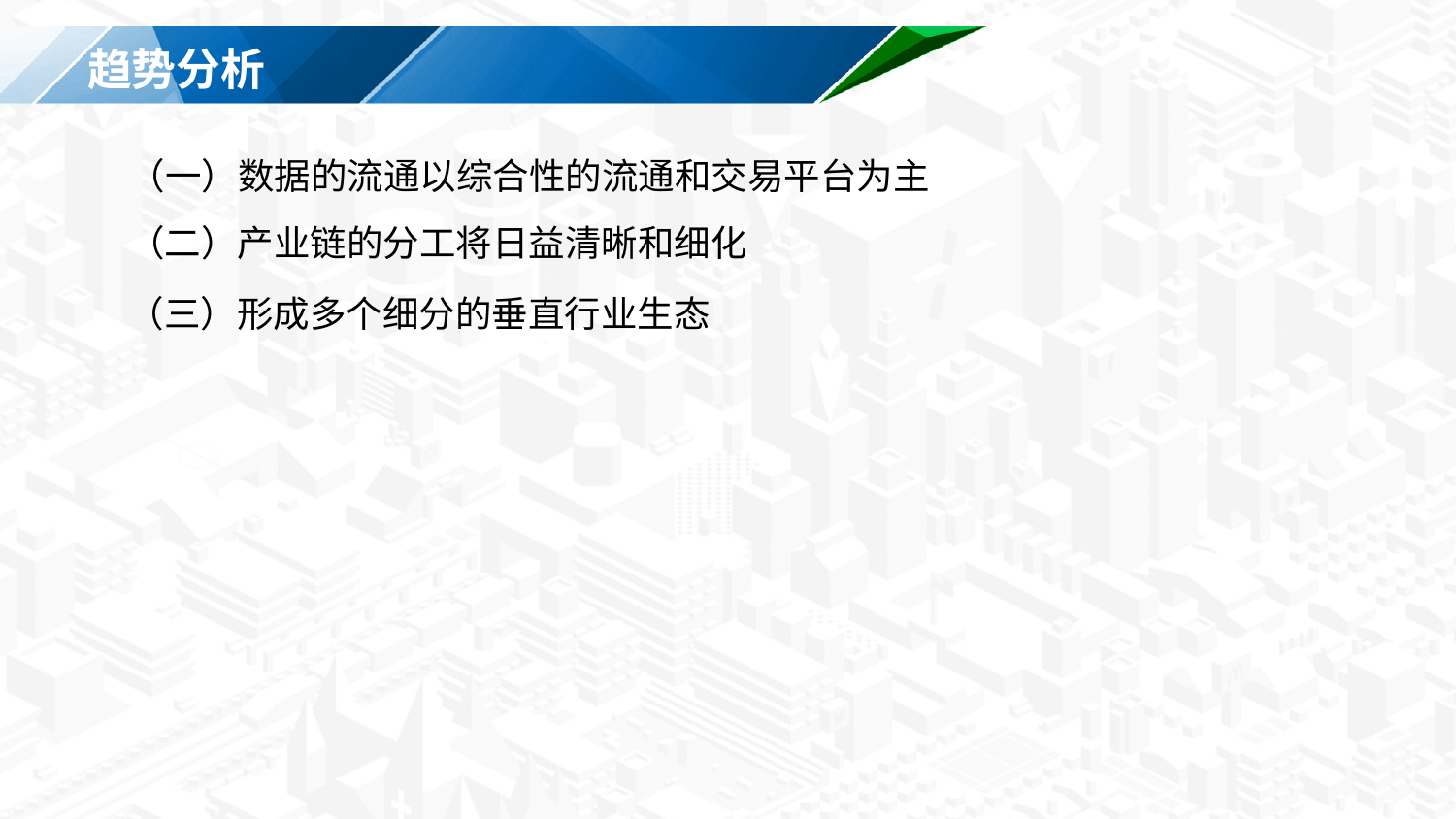

# 趋势分析
（一）数据的流通以综合性的流通和交易平台为主
（二）产业链的分工将日益清晰和细化
（三）形成多个细分的垂直行业生态